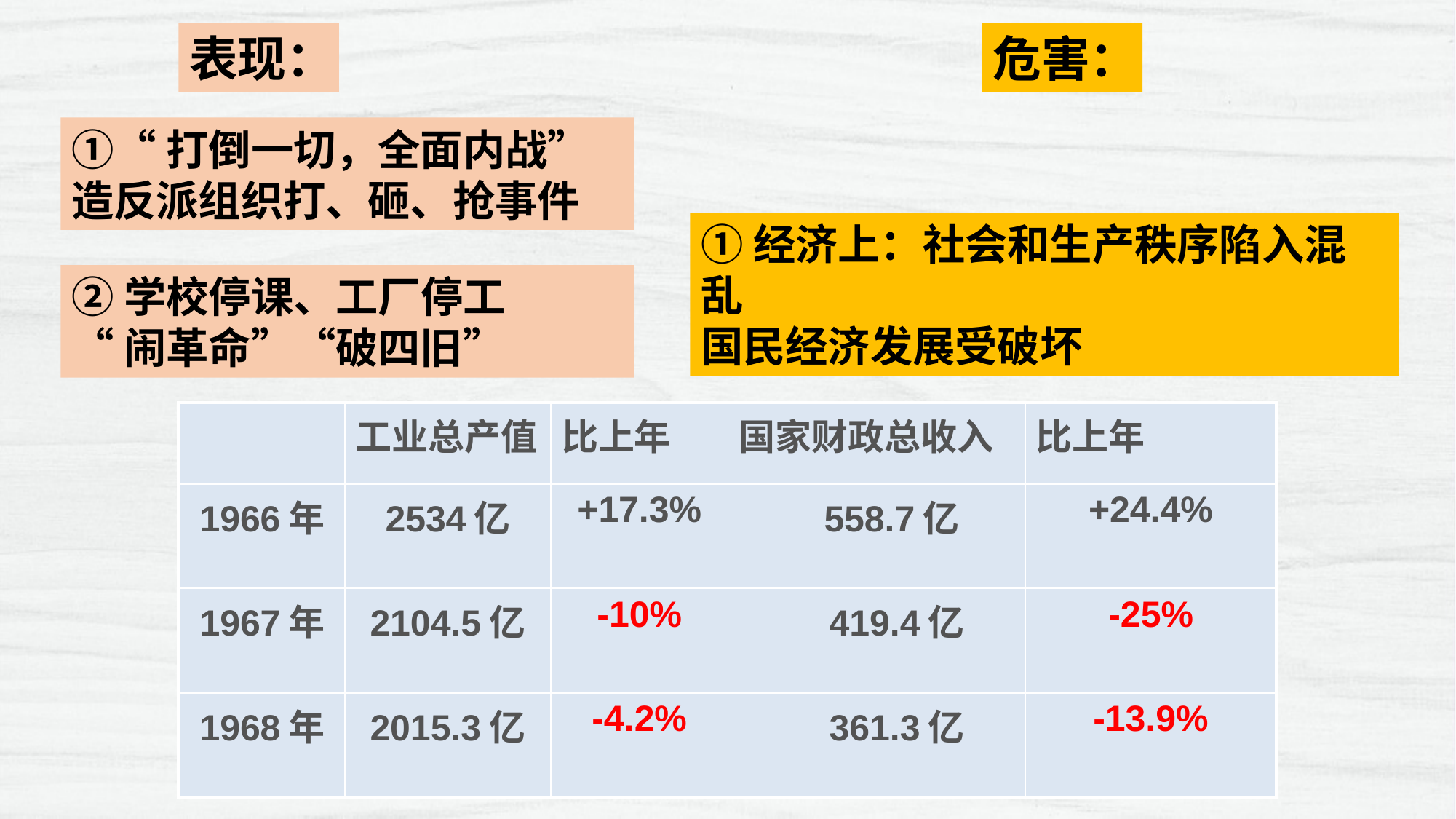

表现：
危害：
①“打倒一切，全面内战”
造反派组织打、砸、抢事件
①经济上：社会和生产秩序陷入混乱
国民经济发展受破坏
②学校停课、工厂停工
“闹革命”“破四旧”
|  | 工业总产值 | 比上年 | 国家财政总收入 | 比上年 |
| --- | --- | --- | --- | --- |
| 1966年 | 2534亿 | +17.3% | 558.7亿 | +24.4% |
| 1967年 | 2104.5亿 | -10% | 419.4亿 | -25% |
| 1968年 | 2015.3亿 | -4.2% | 361.3亿 | -13.9% |